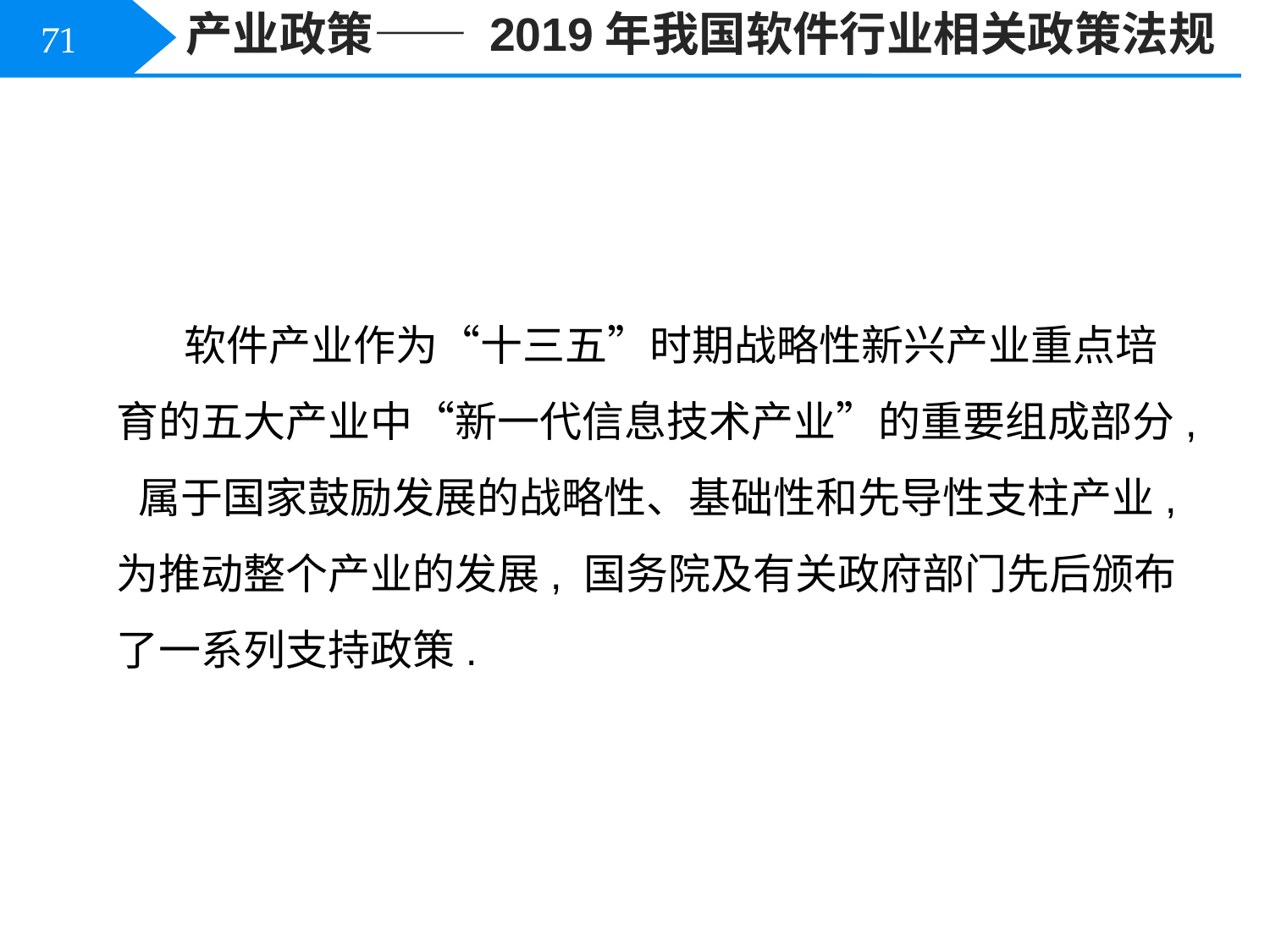

产业政策—— 2019年我国软件行业相关政策法规
71
        软件产业作为“十三五”时期战略性新兴产业重点培育的五大产业中“新一代信息技术产业”的重要组成部分, 属于国家鼓励发展的战略性、基础性和先导性支柱产业, 为推动整个产业的发展, 国务院及有关政府部门先后颁布了一系列支持政策.